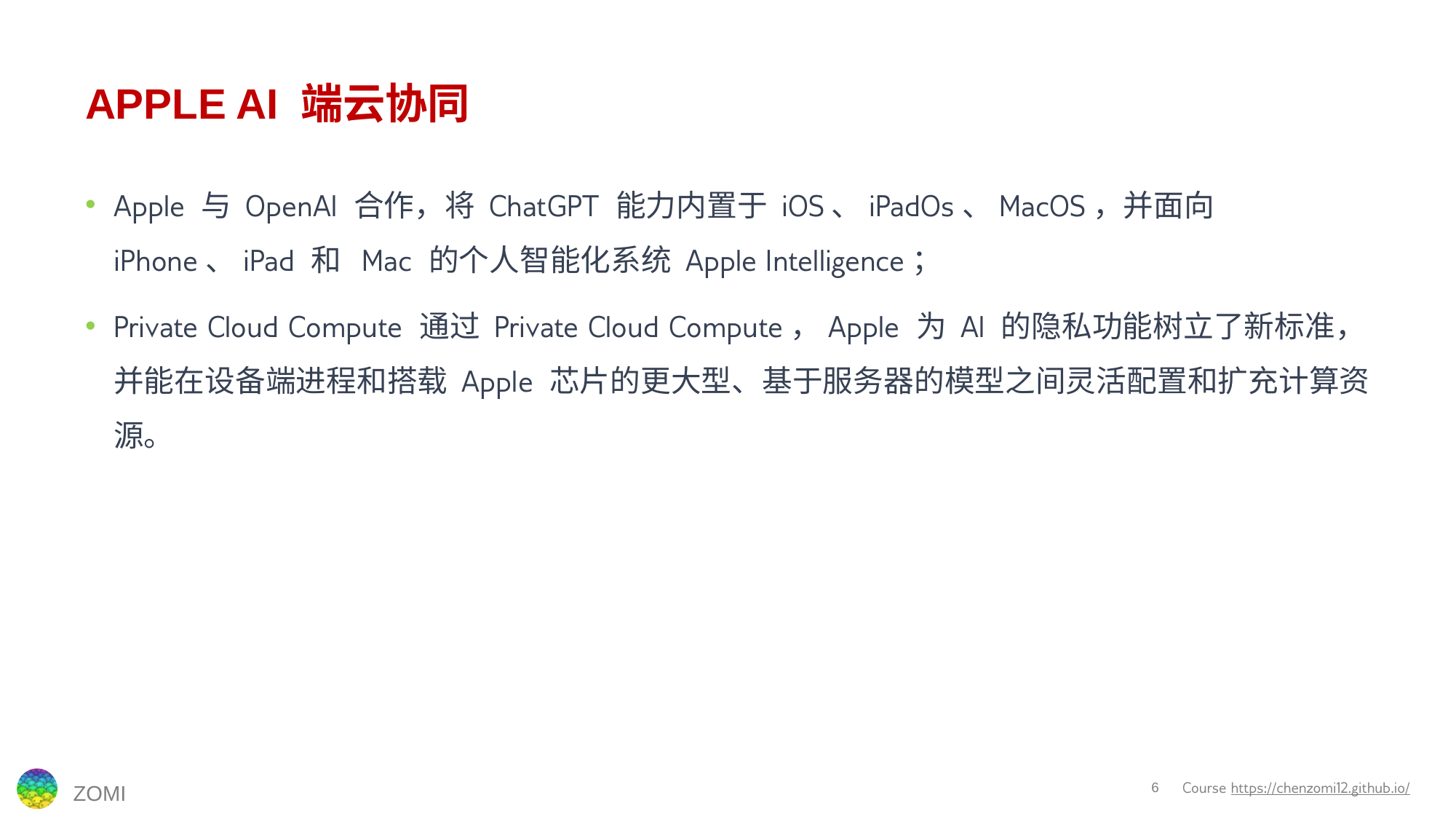

# APPLE AI 端云协同
Apple 与 OpenAl 合作，将 ChatGPT 能力内置于 iOS、iPadOs、MacOS，并面向 iPhone、iPad 和  Mac 的个人智能化系统 Apple Intelligence；
Private Cloud Compute 通过 Private Cloud Compute，Apple 为 Al 的隐私功能树立了新标准，并能在设备端进程和搭载 Apple 芯片的更大型、基于服务器的模型之间灵活配置和扩充计算资源。